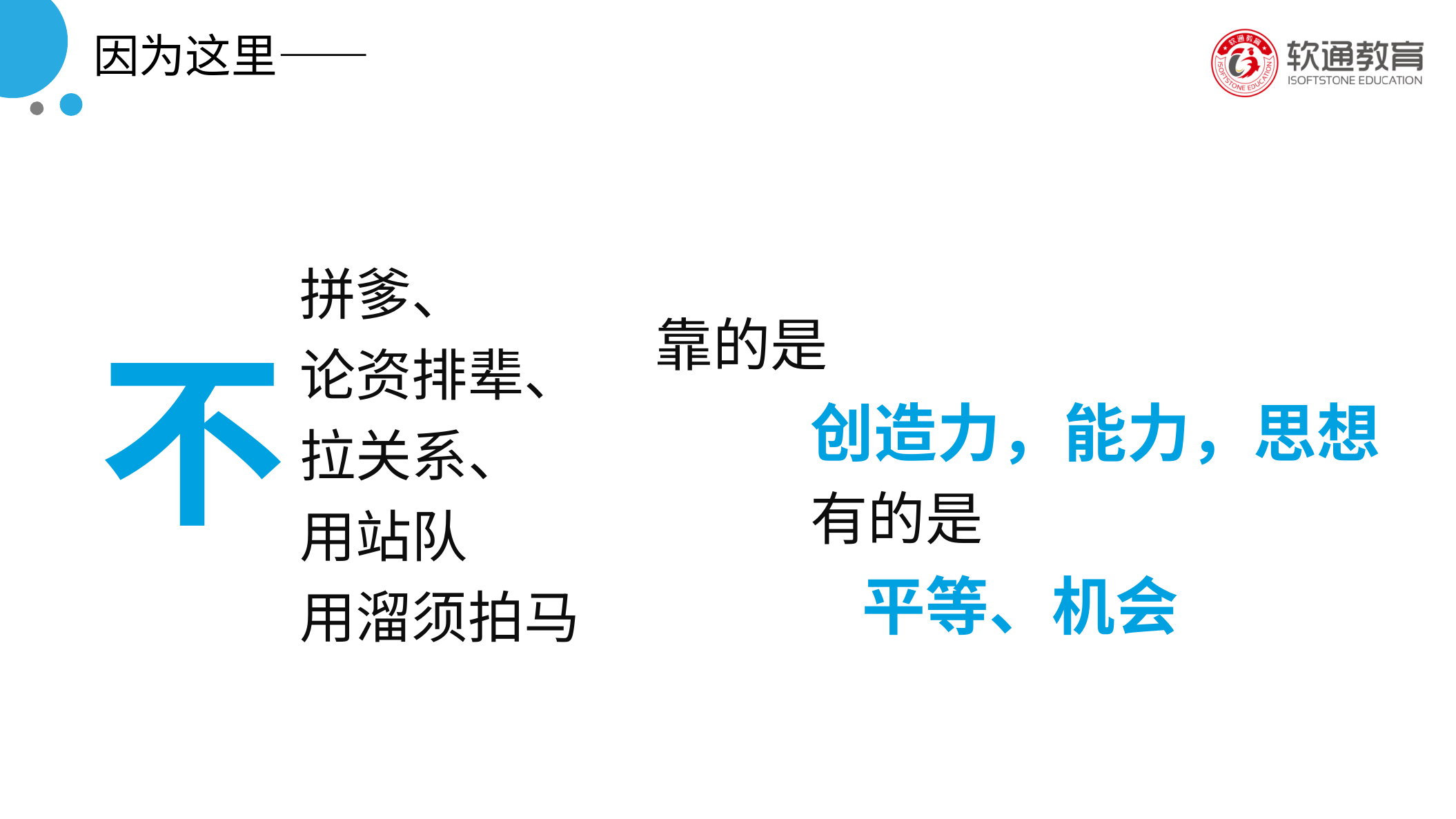

因为这里——
拼爹、
论资排辈、
拉关系、
用站队
用溜须拍马
靠的是
创造力，能力，思想
有的是
平等、机会
不